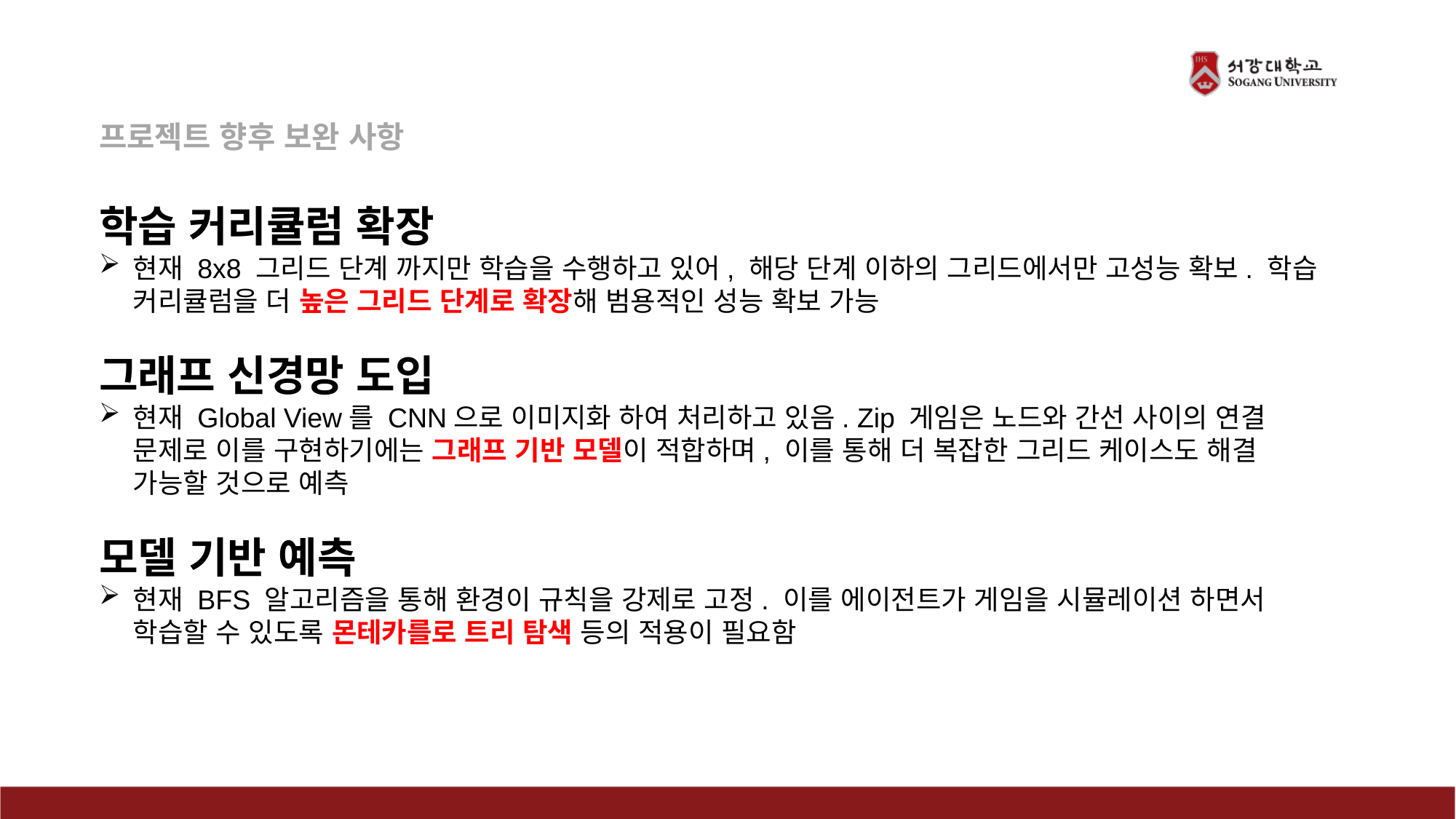

프로젝트 향후 보완 사항
학습 커리큘럼 확장
현재 8x8 그리드 단계 까지만 학습을 수행하고 있어, 해당 단계 이하의 그리드에서만 고성능 확보. 학습 커리큘럼을 더 높은 그리드 단계로 확장해 범용적인 성능 확보 가능

그래프 신경망 도입
현재 Global View를 CNN으로 이미지화 하여 처리하고 있음. Zip 게임은 노드와 간선 사이의 연결 문제로 이를 구현하기에는 그래프 기반 모델이 적합하며, 이를 통해 더 복잡한 그리드 케이스도 해결 가능할 것으로 예측

모델 기반 예측
현재 BFS 알고리즘을 통해 환경이 규칙을 강제로 고정. 이를 에이전트가 게임을 시뮬레이션 하면서 학습할 수 있도록 몬테카를로 트리 탐색 등의 적용이 필요함